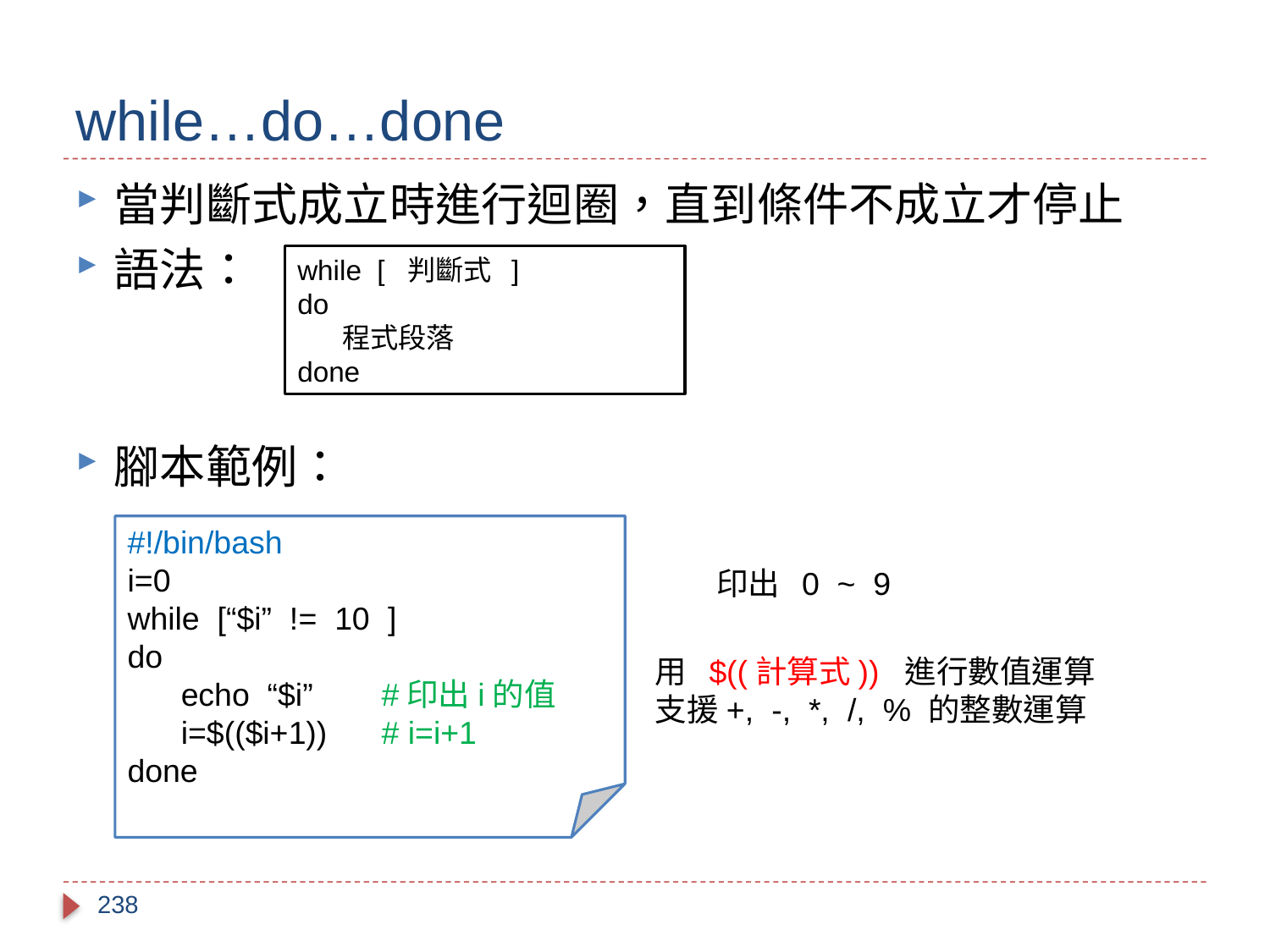

# while…do…done
當判斷式成立時進行迴圈，直到條件不成立才停止
語法：

腳本範例：
while  [  判斷式  ]
do
      程式段落
done
#!/bin/bash
i=0
while  [“$i”  !=  10  ]
do
      echo  “$i”	#印出i的值
      i=$(($i+1))  	# i=i+1
done

印出  0  ~  9
用  $((計算式))  進行數值運算
支援+,  -,  *,  /,  % 的整數運算
238